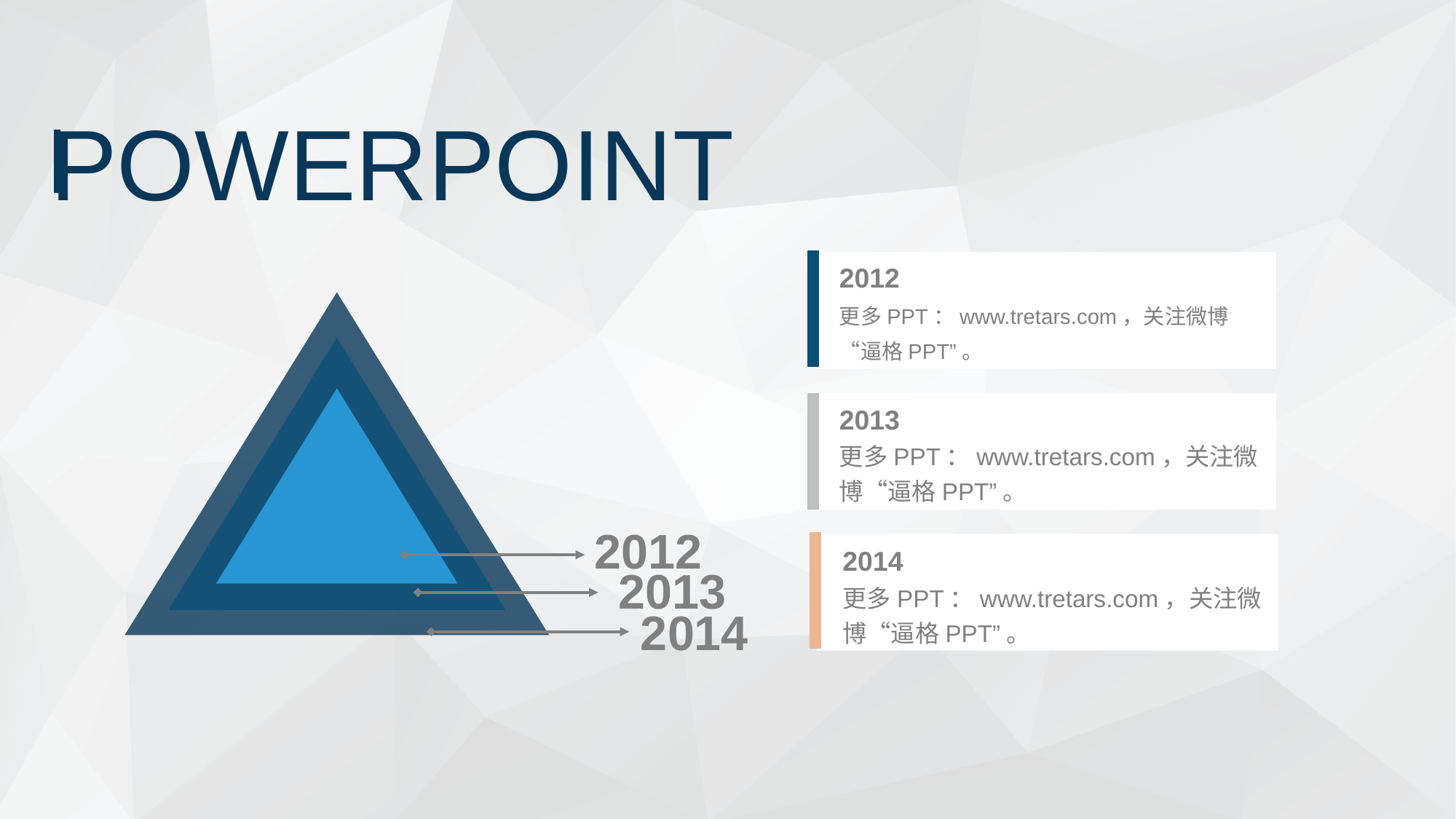

POWERPOINT
2012

更多PPT：www.tretars.com，关注微博“逼格PPT”。

2013

更多PPT：www.tretars.com，关注微博“逼格PPT”。
2012
2014

2013
更多PPT：www.tretars.com，关注微博“逼格PPT”。
2014